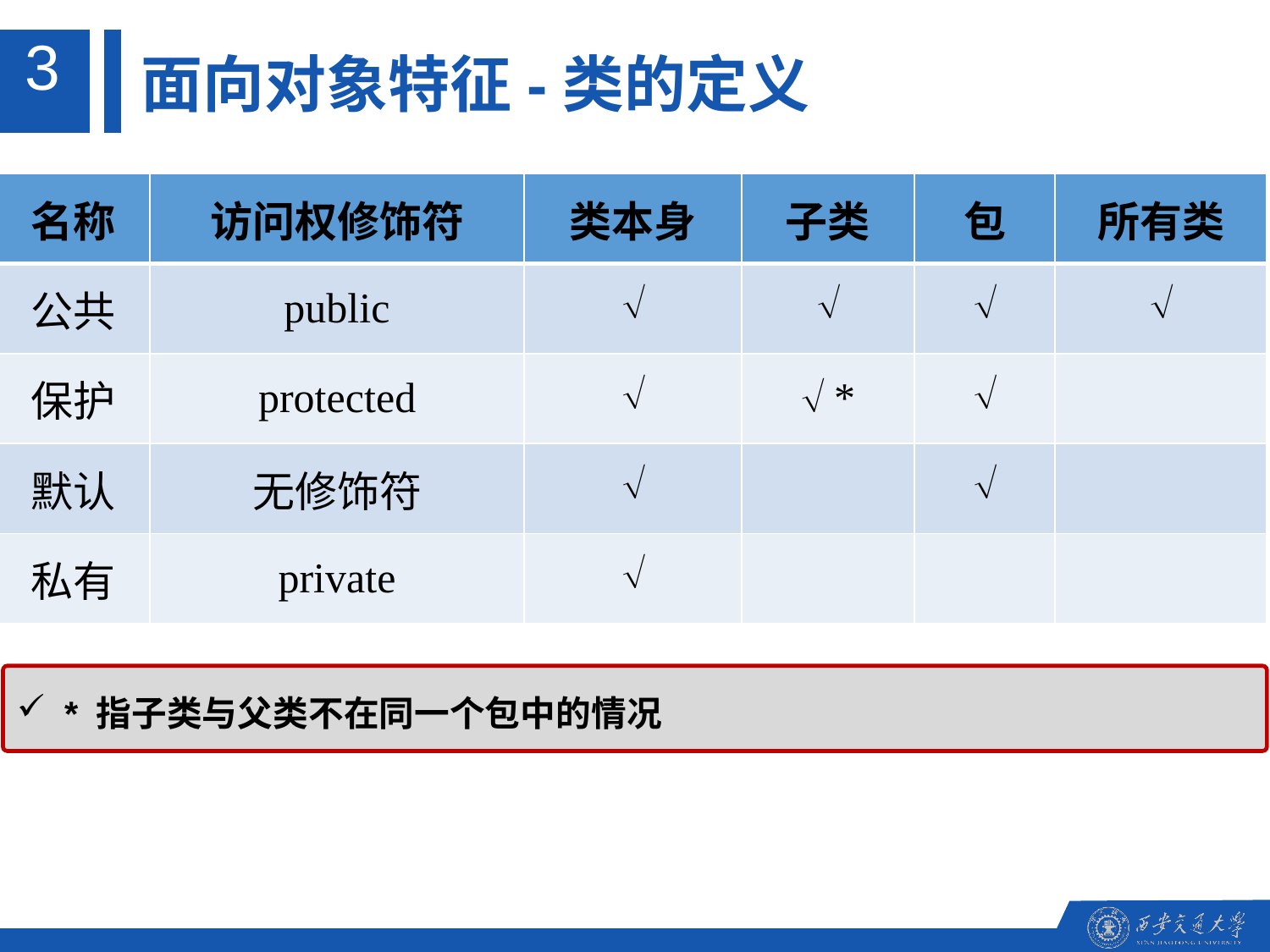

3
面向对象特征-类的定义
| 名称 | 访问权修饰符 | 类本身 | 子类 | 包 | 所有类 |
| --- | --- | --- | --- | --- | --- |
| 公共 | public | √ | √ | √ | √ |
| 保护 | protected | √ | √ \* | √ |  |
| 默认 | 无修饰符 | √ |  | √ |  |
| 私有 | private | √ |  |  |  |
* 指子类与父类不在同一个包中的情况